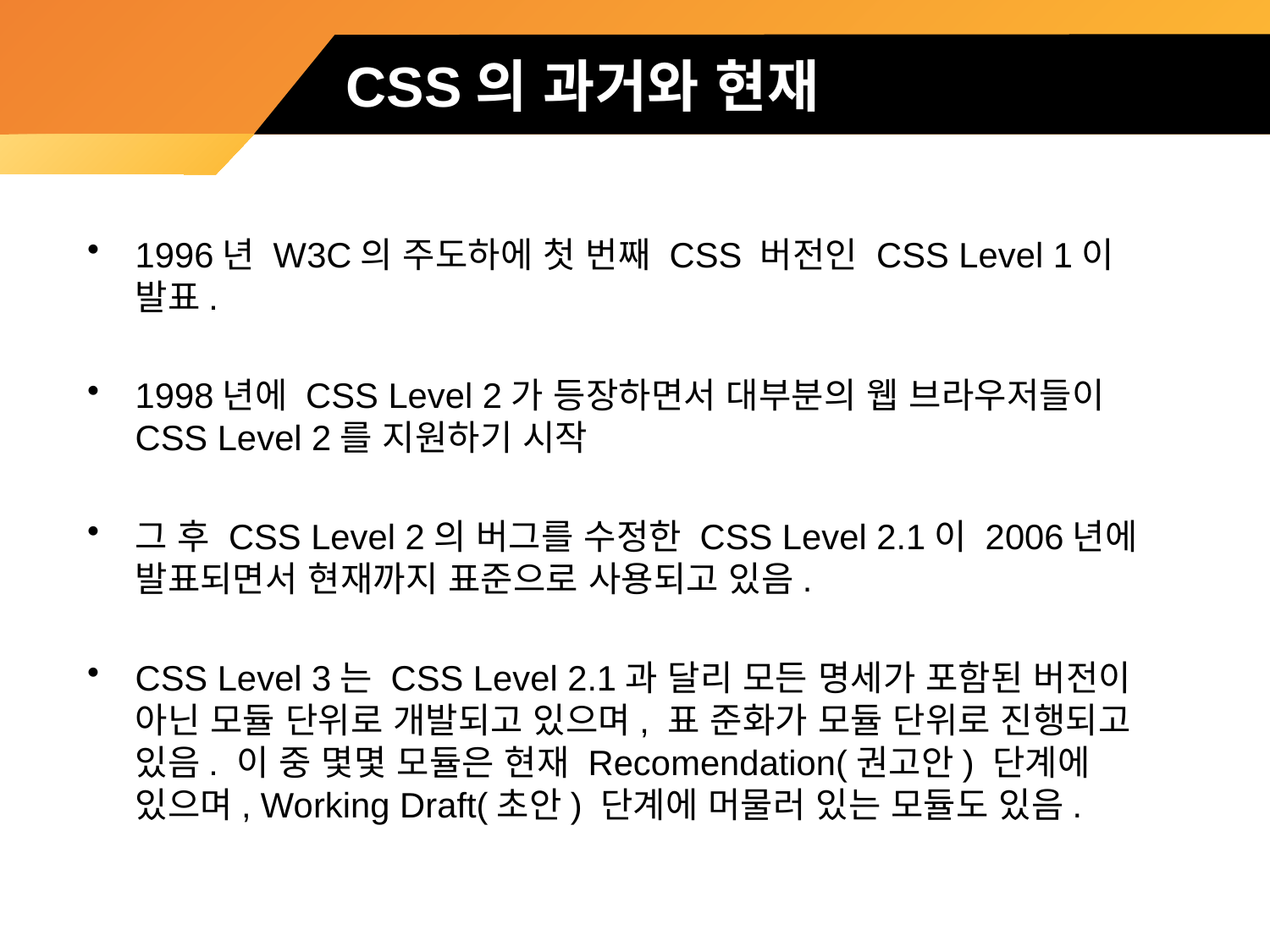

# CSS의 과거와 현재
1996년 W3C의 주도하에 첫 번째 CSS 버전인 CSS Level 1이 발표.

1998년에 CSS Level 2가 등장하면서 대부분의 웹 브라우저들이 CSS Level 2를 지원하기 시작

그 후 CSS Level 2의 버그를 수정한 CSS Level 2.1이 2006년에 발표되면서 현재까지 표준으로 사용되고 있음.

CSS Level 3는 CSS Level 2.1과 달리 모든 명세가 포함된 버전이 아닌 모듈 단위로 개발되고 있으며, 표 준화가 모듈 단위로 진행되고 있음. 이 중 몇몇 모듈은 현재 Recomendation(권고안) 단계에 있으며, Working Draft(초안) 단계에 머물러 있는 모듈도 있음.